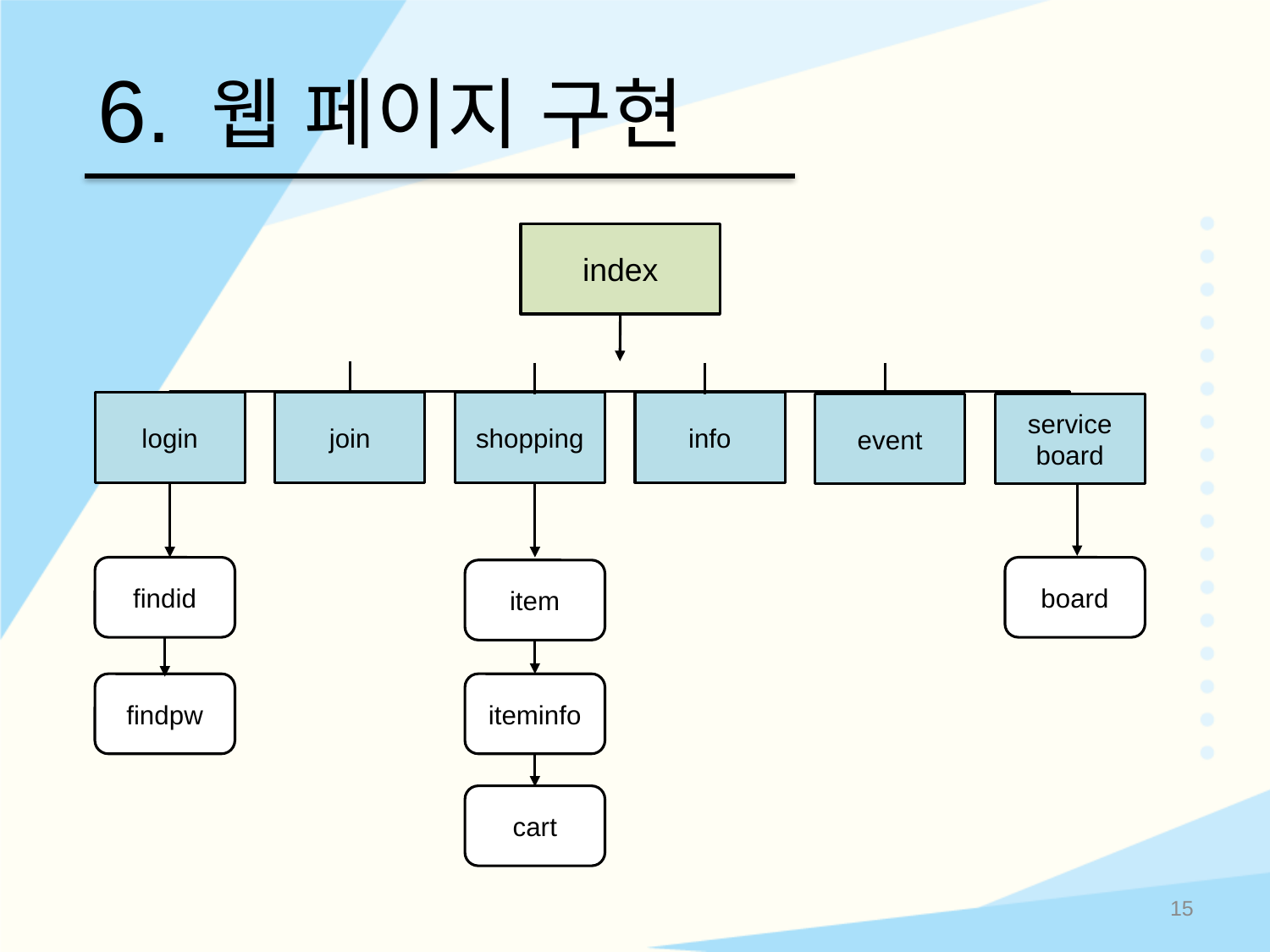

# 6. 웹 페이지 구현
index
login
join
shopping
info
event
service
board
findid
board
item
findpw
iteminfo
cart
15